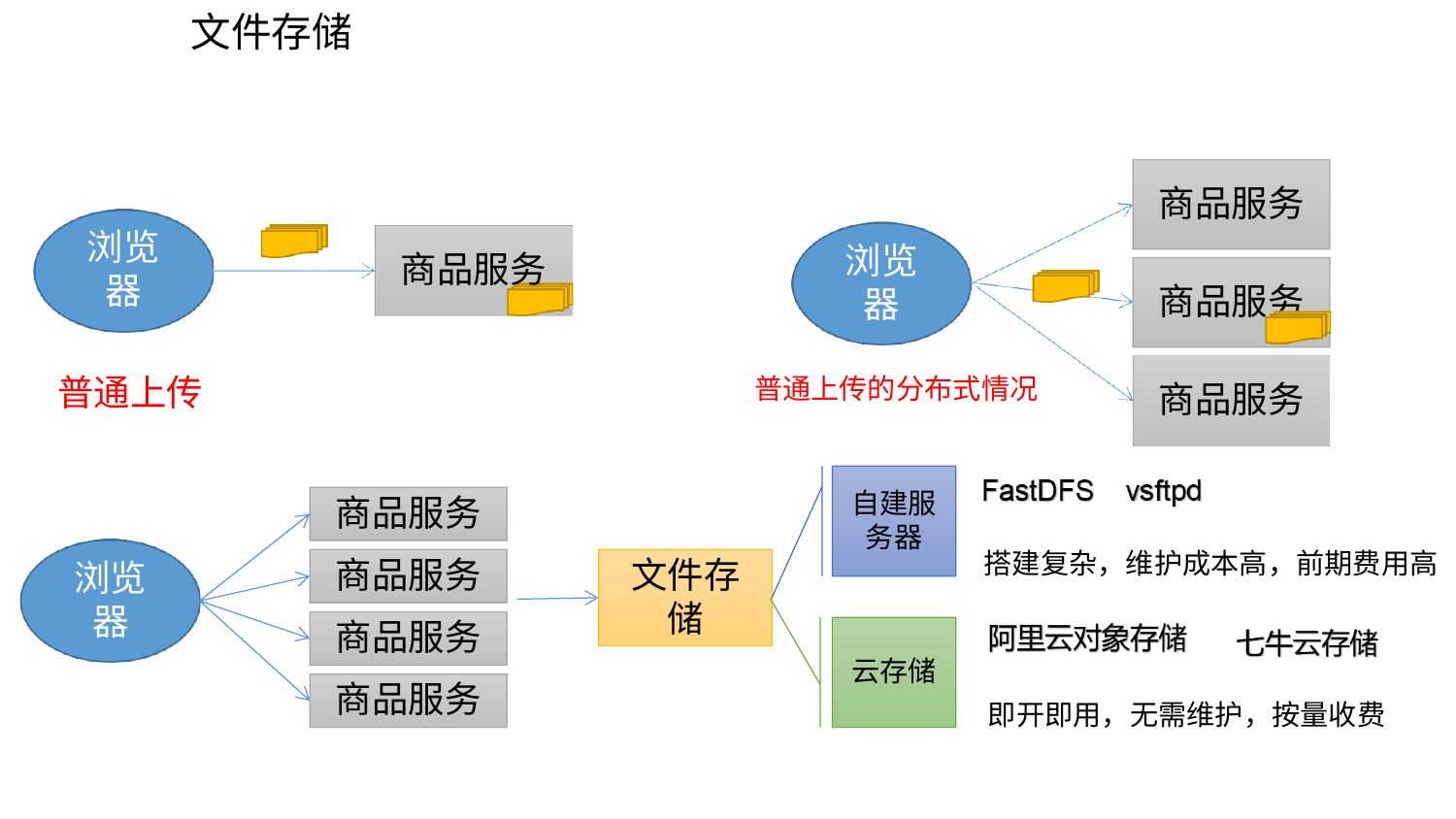

# 文件存储

商品服务

浏览 器

浏览 器
商品服务

商品服务
普通上传
普通上传的分布式情况
商品服务

自建服 务器

商品服务

搭建复杂，维护成本高，前期费用高

文件存 储
商品服务
浏览 器

商品服务

云存储

商品服务
即开即用，无需维护，按量收费